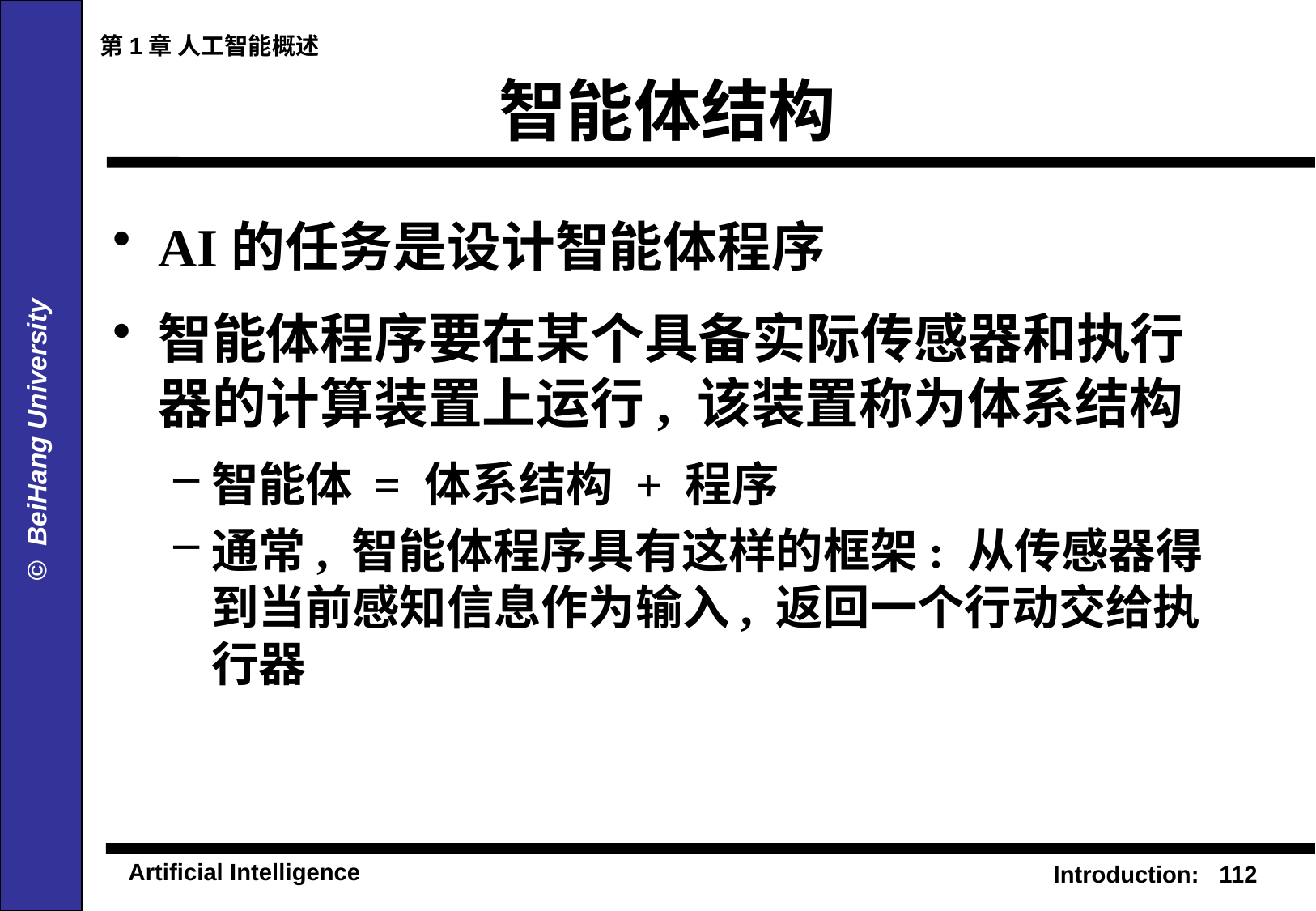

第1章 人工智能概述
# 智能体结构
AI的任务是设计智能体程序
智能体程序要在某个具备实际传感器和执行器的计算装置上运行, 该装置称为体系结构
智能体 = 体系结构 + 程序
通常, 智能体程序具有这样的框架: 从传感器得到当前感知信息作为输入, 返回一个行动交给执行器